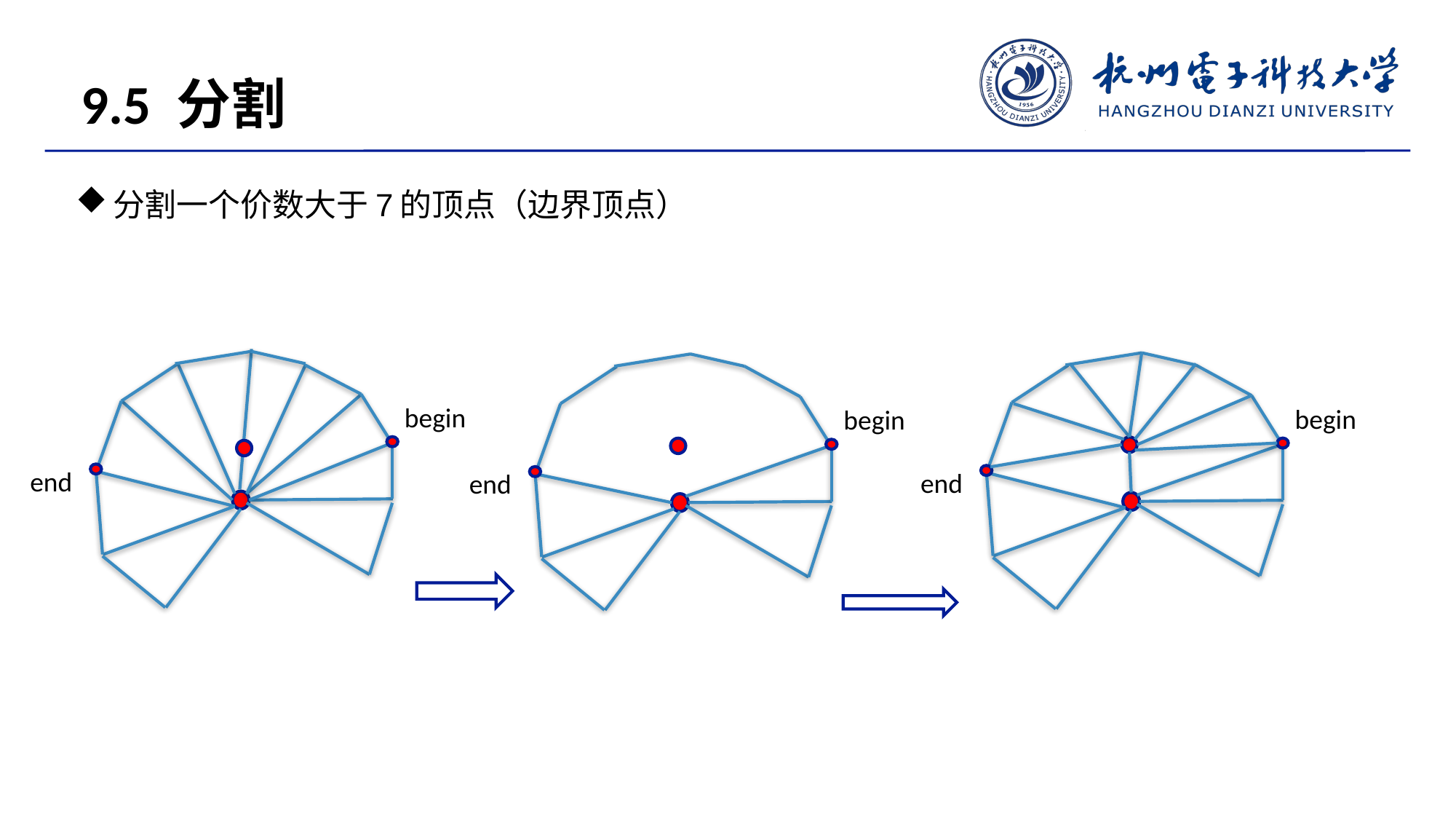

9.5 分割
分割一个价数大于7的顶点（边界顶点）

begin

end

begin

end

begin

end